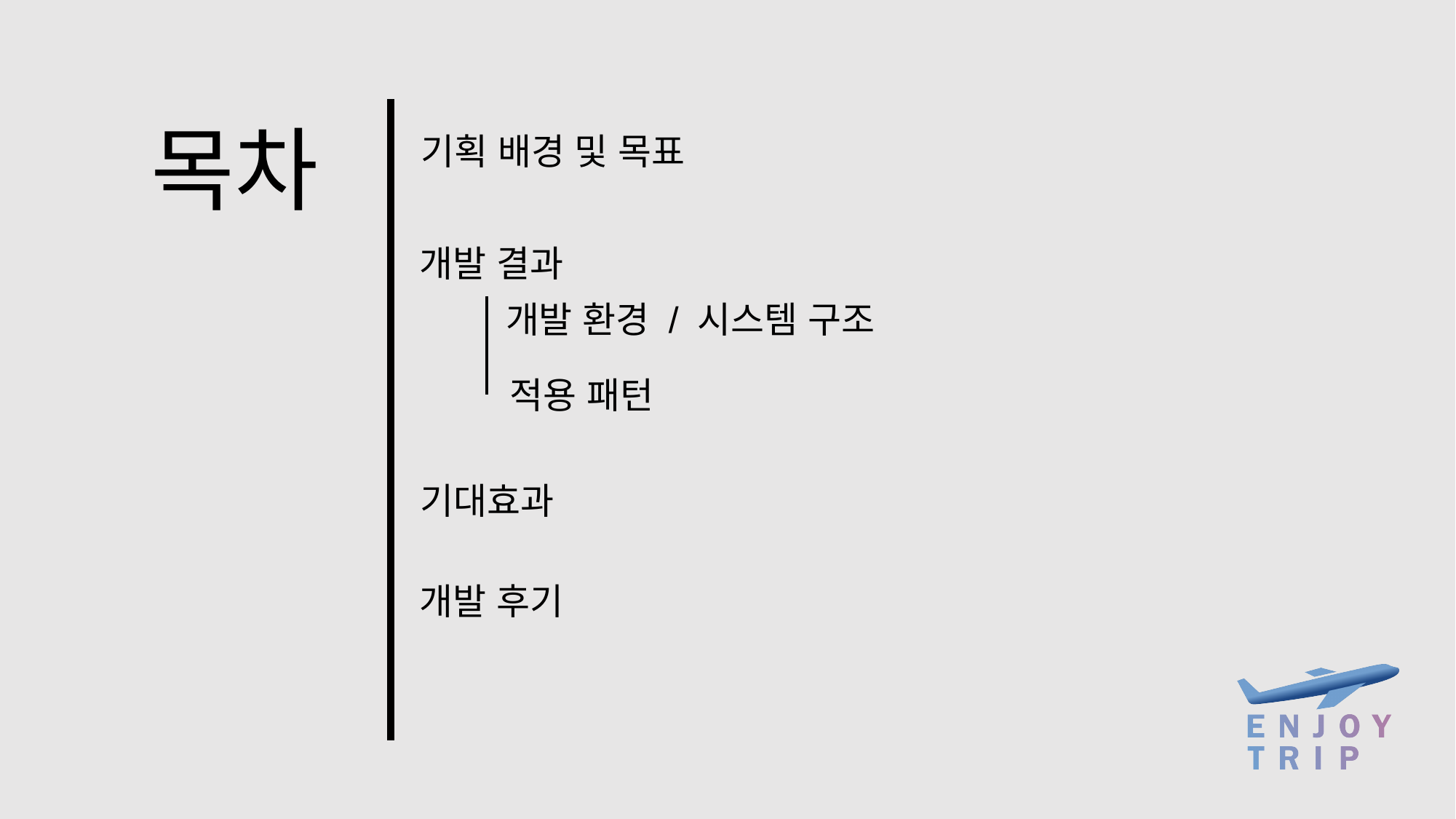

목차
기획 배경 및 목표
개발 결과
개발 환경 / 시스템 구조
적용 패턴
기대효과
개발 후기